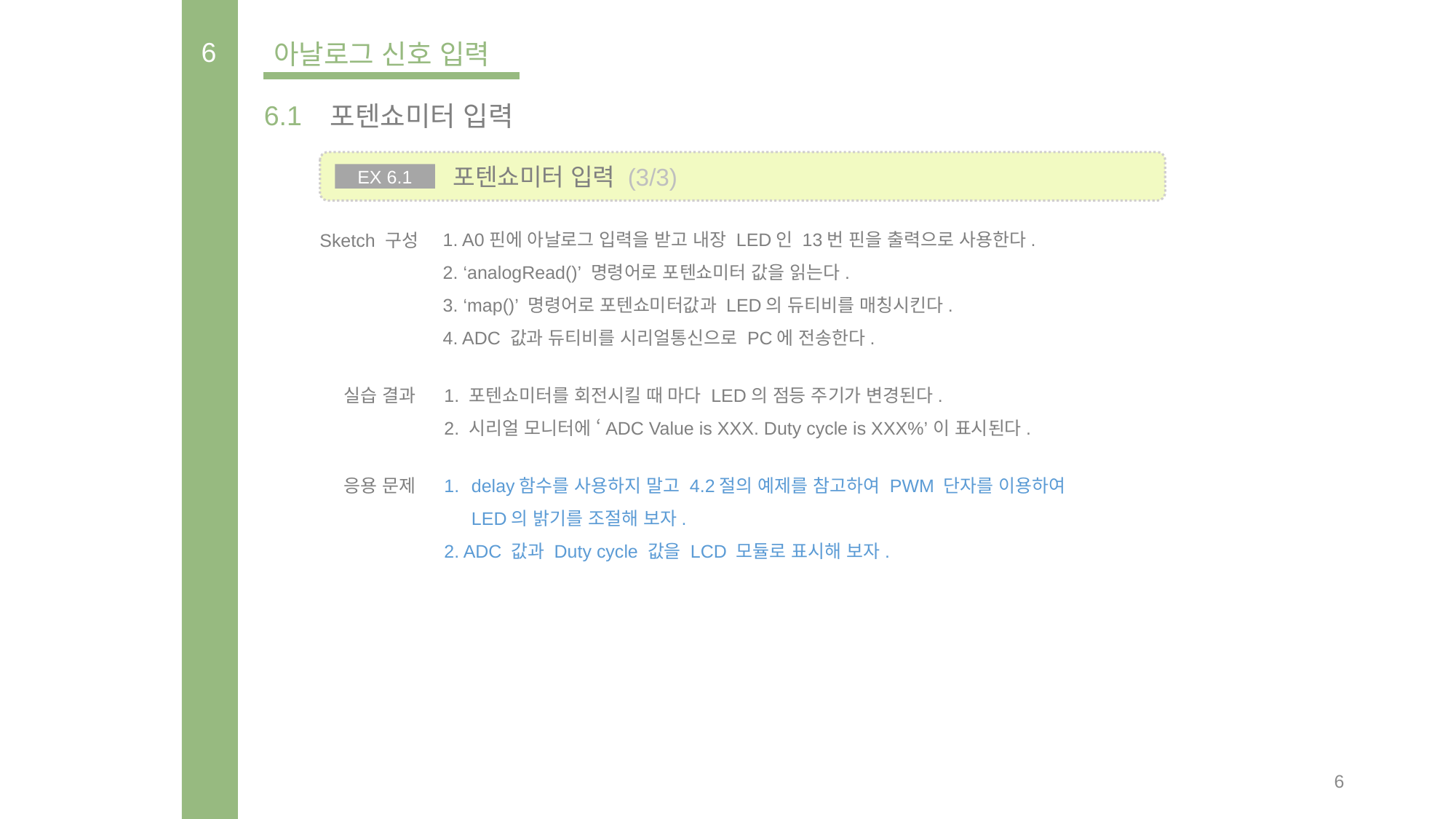

6
아날로그 신호 입력
6.1
포텐쇼미터 입력
                 포텐쇼미터 입력 (3/3)
EX 6.1
1. A0핀에 아날로그 입력을 받고 내장 LED인 13번 핀을 출력으로 사용한다.
2. ‘analogRead()’ 명령어로 포텐쇼미터 값을 읽는다.
3. ‘map()’ 명령어로 포텐쇼미터값과 LED의 듀티비를 매칭시킨다.
4. ADC 값과 듀티비를 시리얼통신으로 PC에 전송한다.
Sketch 구성
실습 결과
1. 포텐쇼미터를 회전시킬 때 마다 LED의 점등 주기가 변경된다.
2. 시리얼 모니터에 ‘ADC Value is XXX. Duty cycle is XXX%’이 표시된다.
응용 문제
delay함수를 사용하지 말고 4.2절의 예제를 참고하여 PWM 단자를 이용하여
LED의 밝기를 조절해 보자.
2. ADC 값과 Duty cycle 값을 LCD 모듈로 표시해 보자.
6